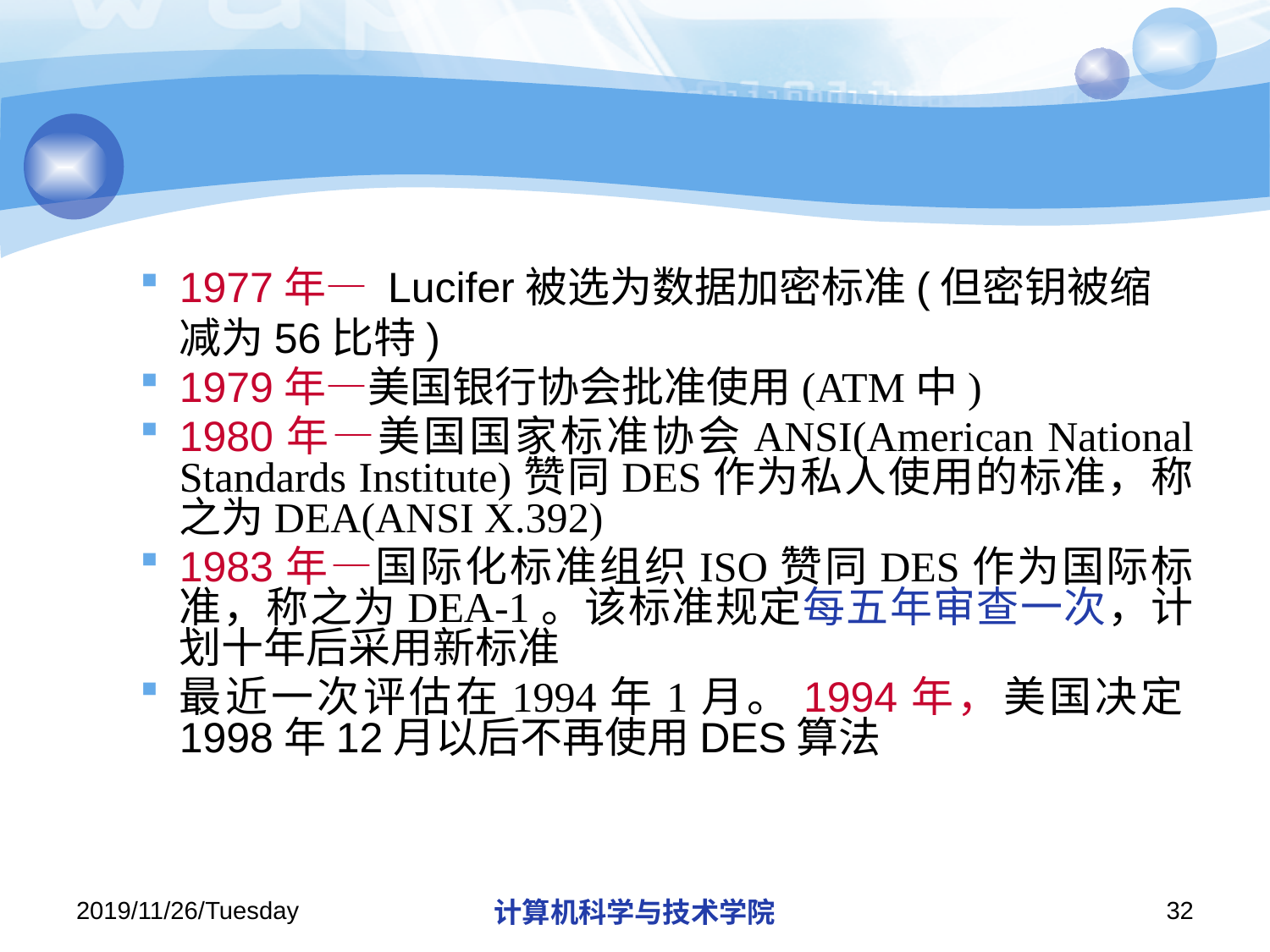

#
1977年— Lucifer被选为数据加密标准(但密钥被缩减为56比特)
1979年—美国银行协会批准使用(ATM中)
1980年—美国国家标准协会ANSI(American National Standards Institute)赞同DES作为私人使用的标准，称之为DEA(ANSI X.392)
1983年—国际化标准组织ISO赞同DES作为国际标准，称之为DEA-1。该标准规定每五年审查一次，计划十年后采用新标准
最近一次评估在1994年1月。1994年，美国决定1998年12月以后不再使用DES算法

2019/11/26/Tuesday
计算机科学与技术学院
32